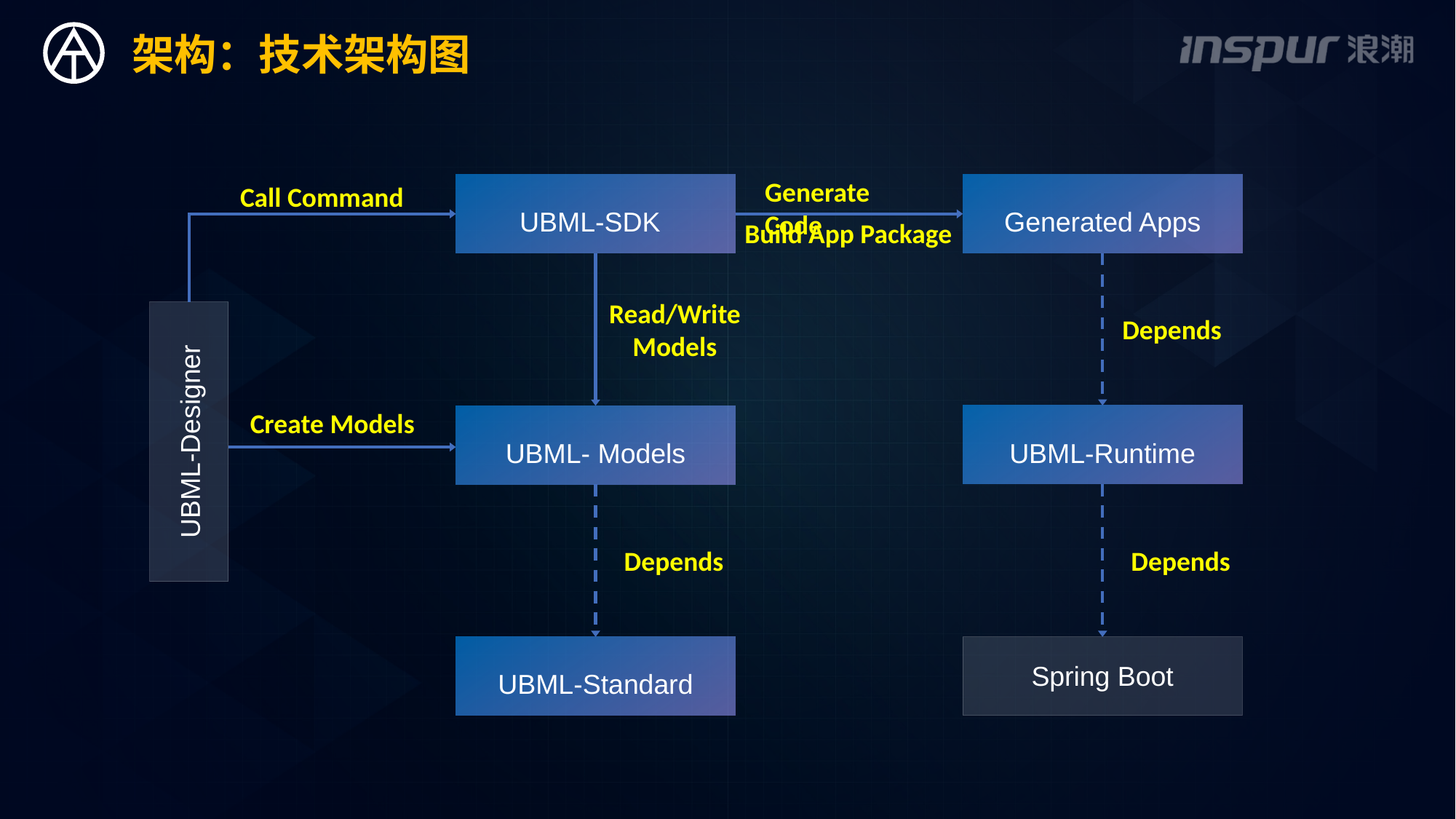

架构：技术架构图
Generate Code
Call Command

UBML-SDK
Generated Apps
Build App Package
Read/Write
Models
Depends
Create Models
UBML-Designer

UBML-Runtime
UBML- Models
Depends
Depends

UBML-Standard
Spring Boot